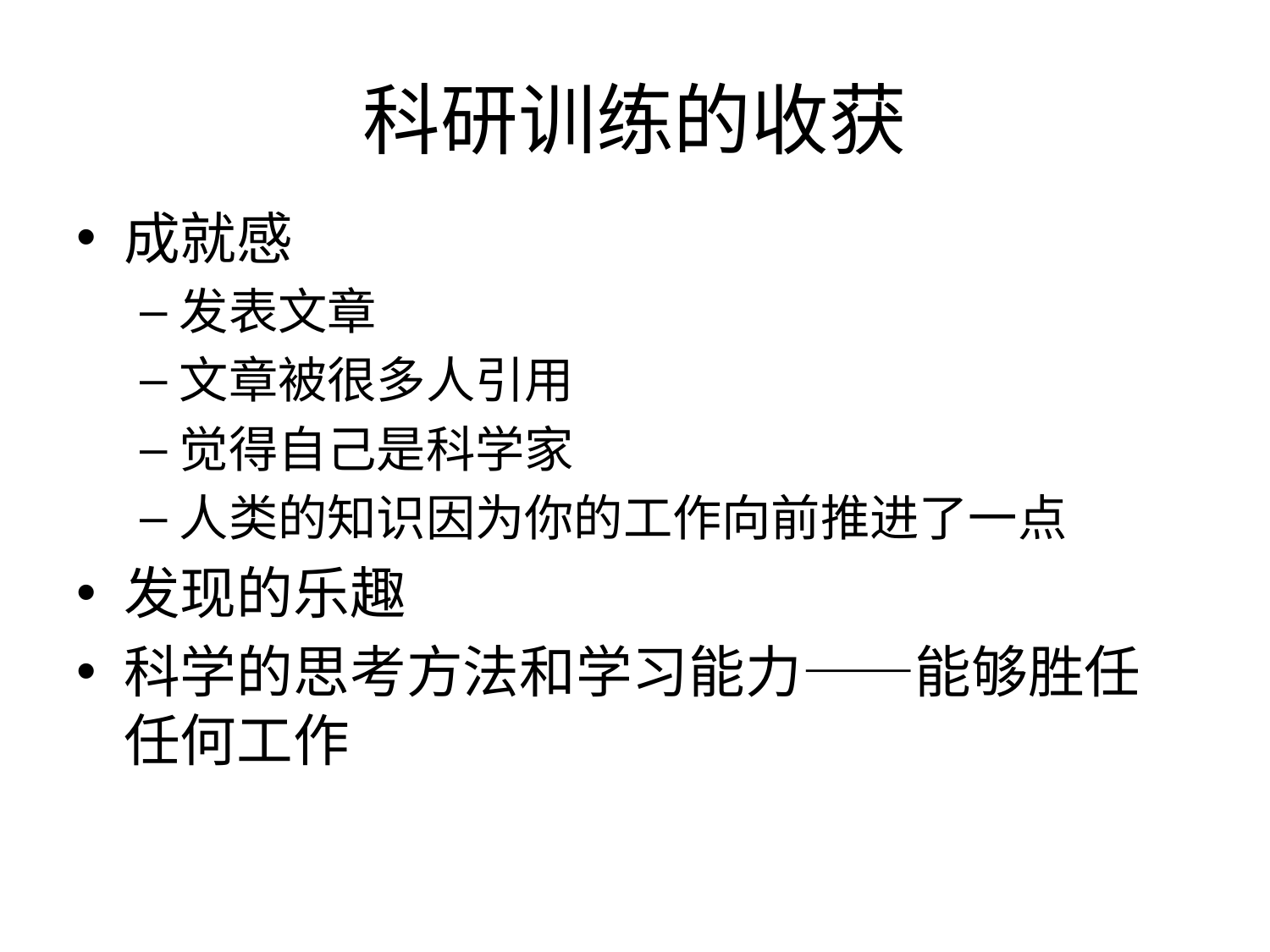

# 科研训练的收获
成就感
发表文章
文章被很多人引用
觉得自己是科学家
人类的知识因为你的工作向前推进了一点
发现的乐趣
科学的思考方法和学习能力——能够胜任任何工作